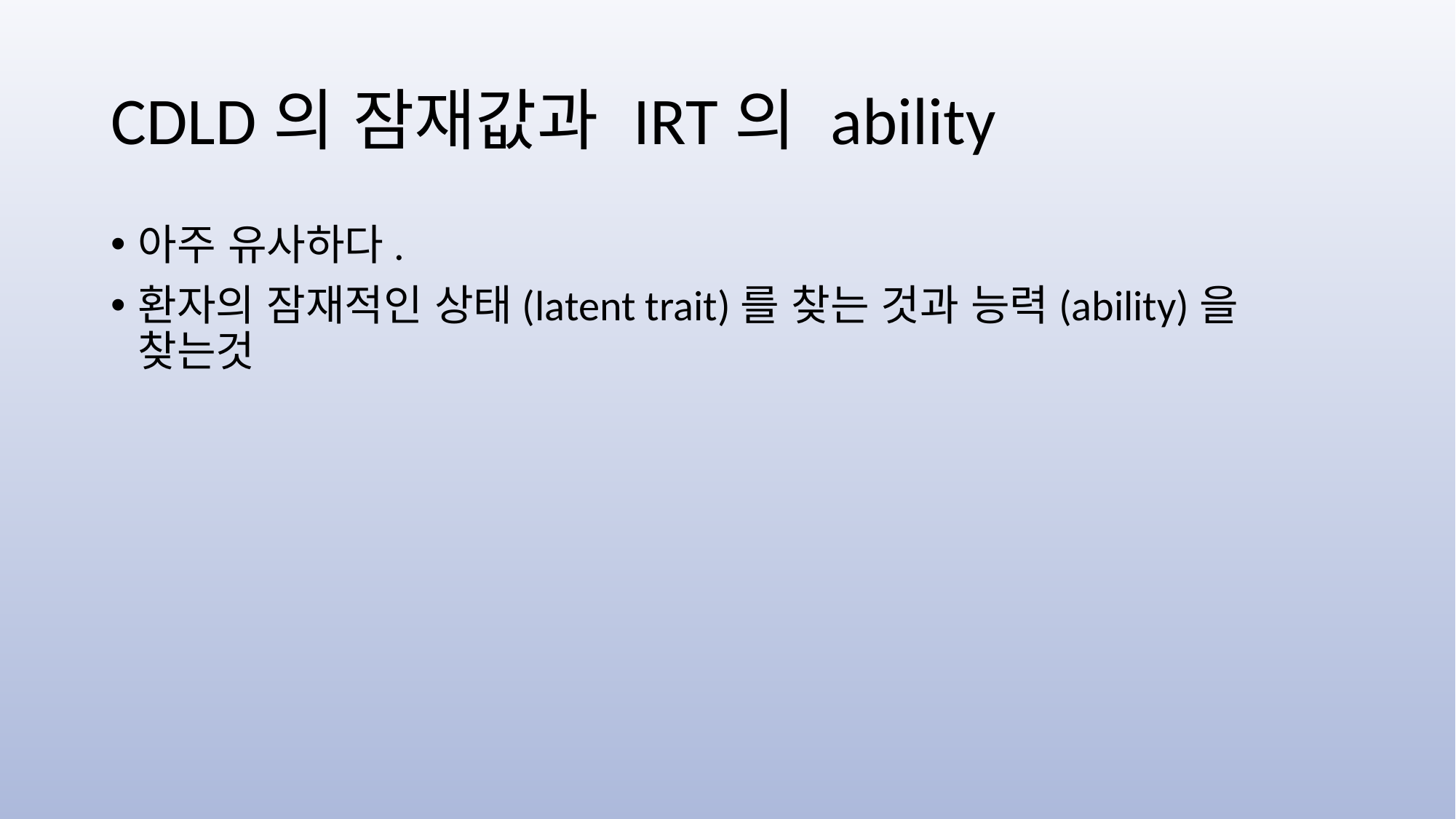

# CDLD의 잠재값과 IRT의 ability
아주 유사하다.
환자의 잠재적인 상태(latent trait)를 찾는 것과 능력(ability)을 찾는것